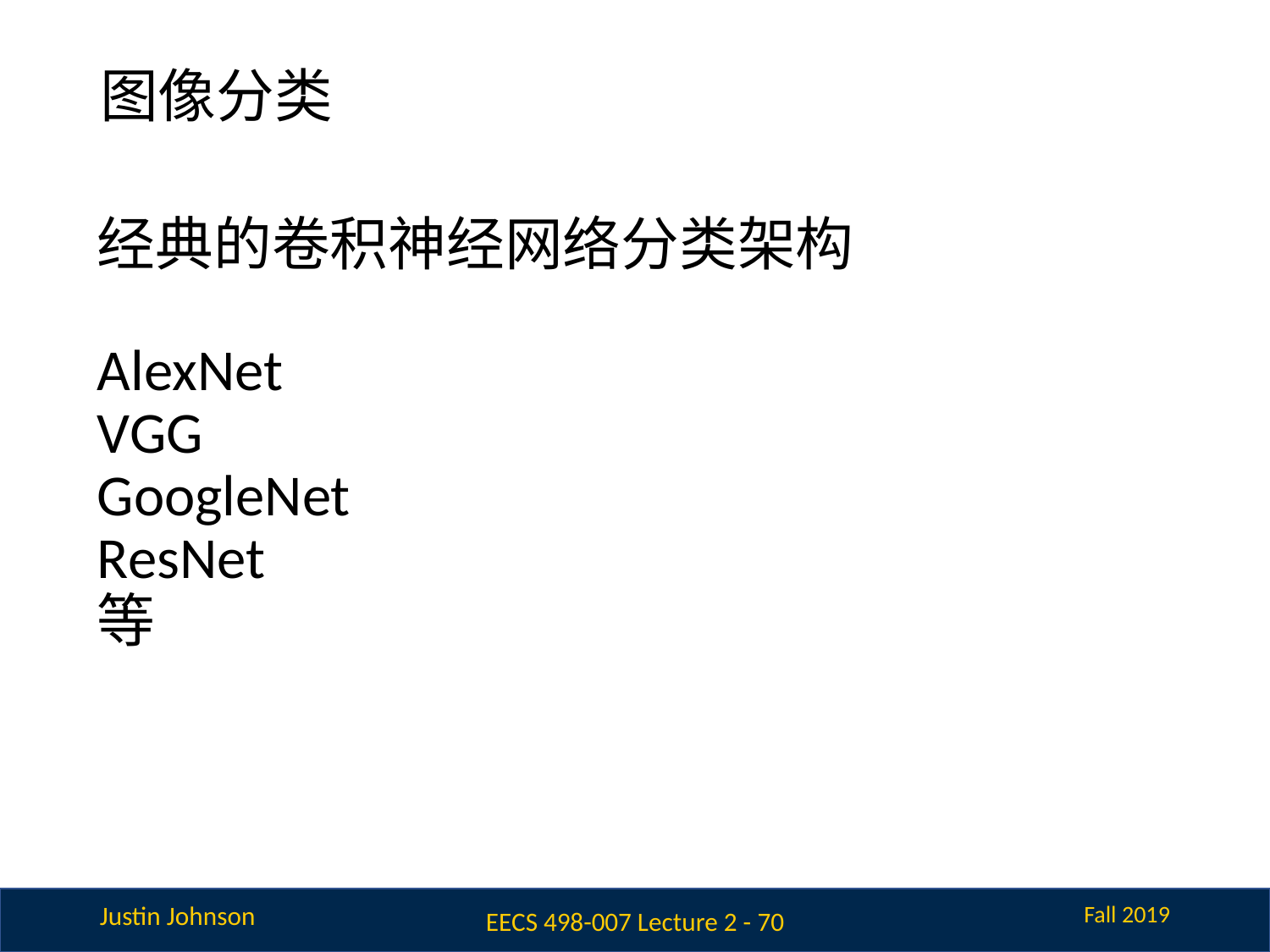

# 图像分类
经典的卷积神经网络分类架构

AlexNet
VGG
GoogleNet
ResNet
等

EECS 498-007 Lecture 2 - 70